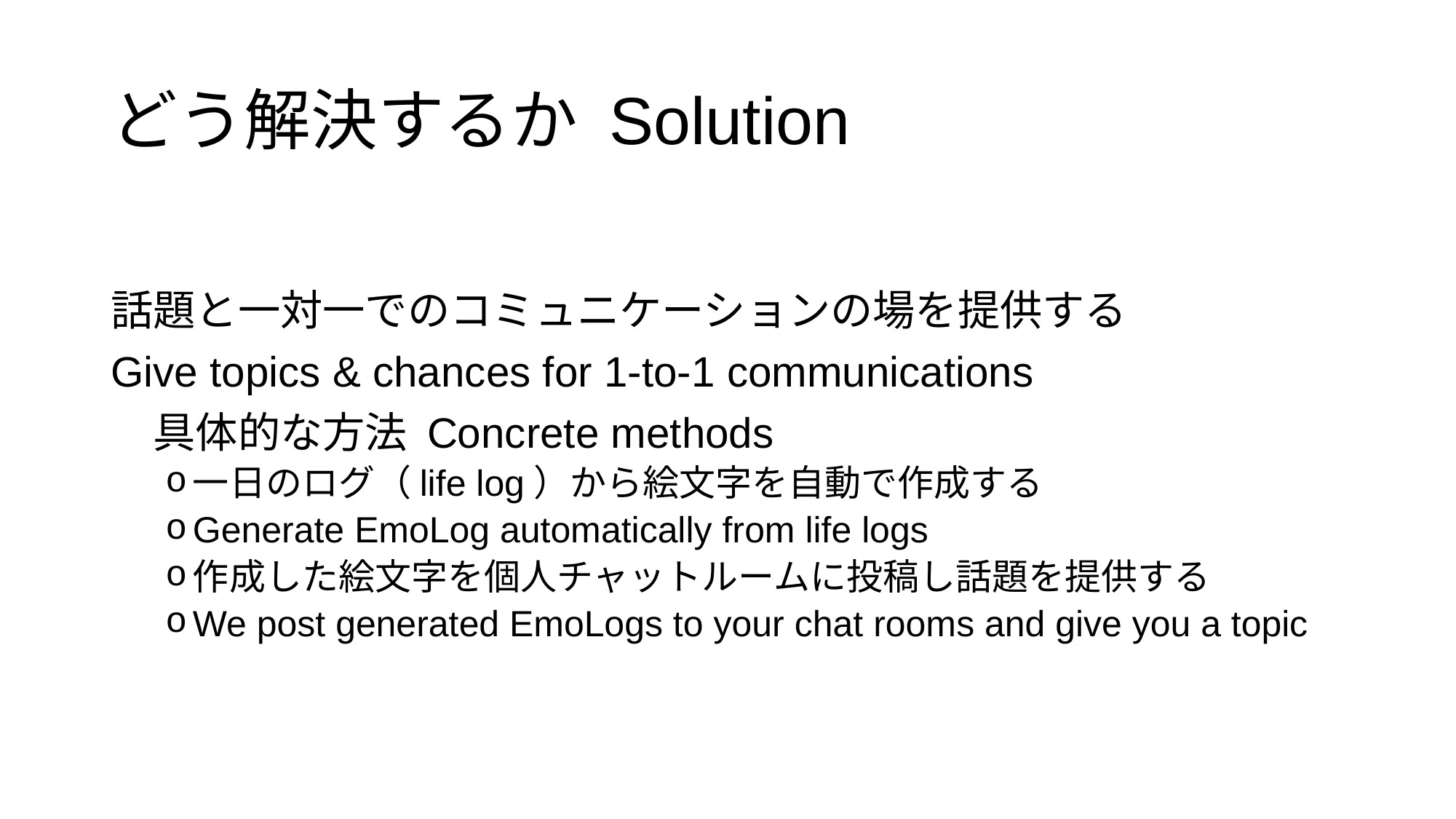

# どう解決するか Solution

話題と一対一でのコミュニケーションの場を提供する
Give topics & chances for 1-to-1 communications
　具体的な方法 Concrete methods
一日のログ（life log）から絵文字を自動で作成する
Generate EmoLog automatically from life logs
作成した絵文字を個人チャットルームに投稿し話題を提供する
We post generated EmoLogs to your chat rooms and give you a topic